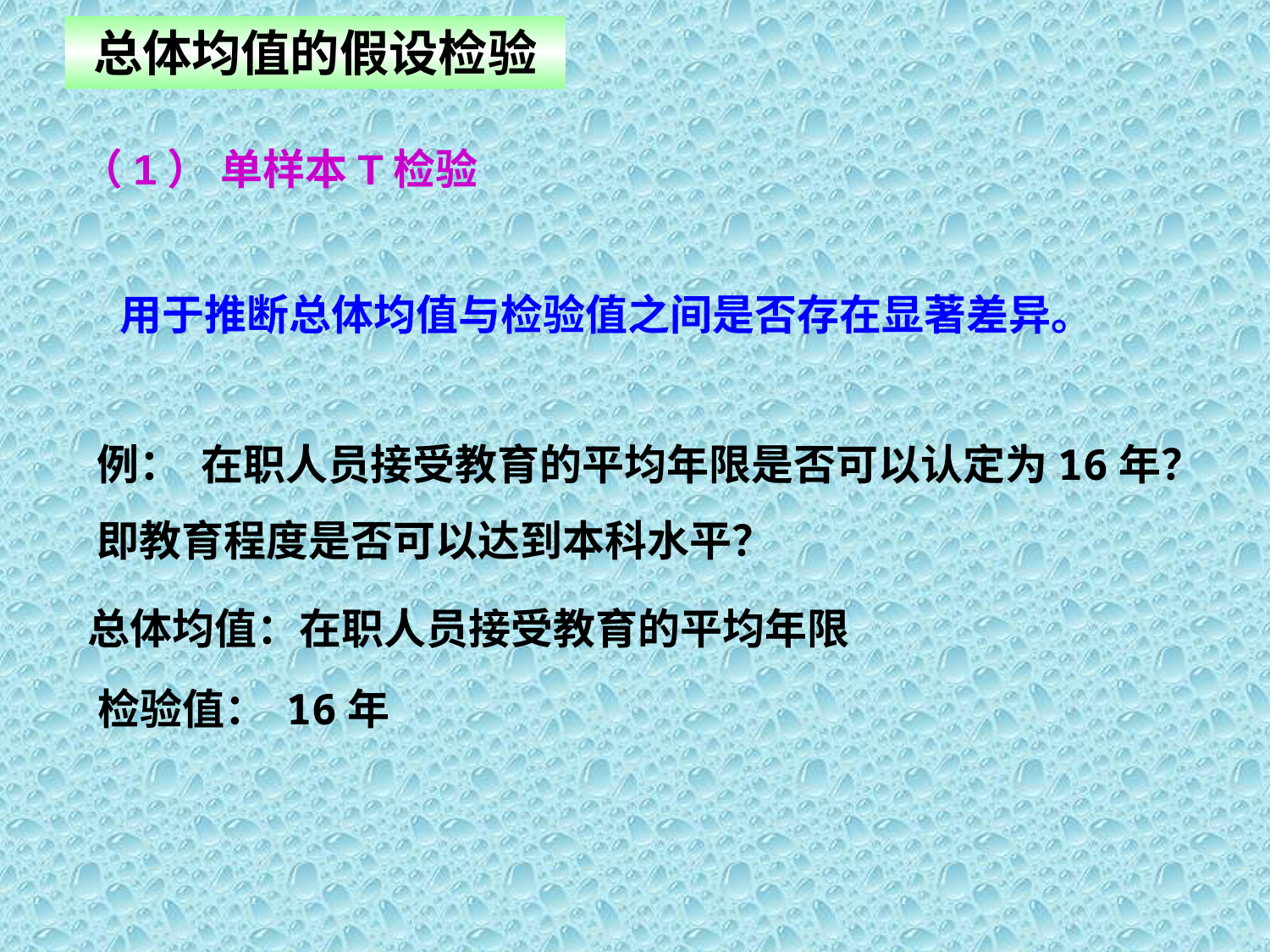

总体均值的假设检验
（1） 单样本T检验
用于推断总体均值与检验值之间是否存在显著差异。
 例：  在职人员接受教育的平均年限是否可以认定为16年？
 即教育程度是否可以达到本科水平？
总体均值：在职人员接受教育的平均年限
检验值： 16年